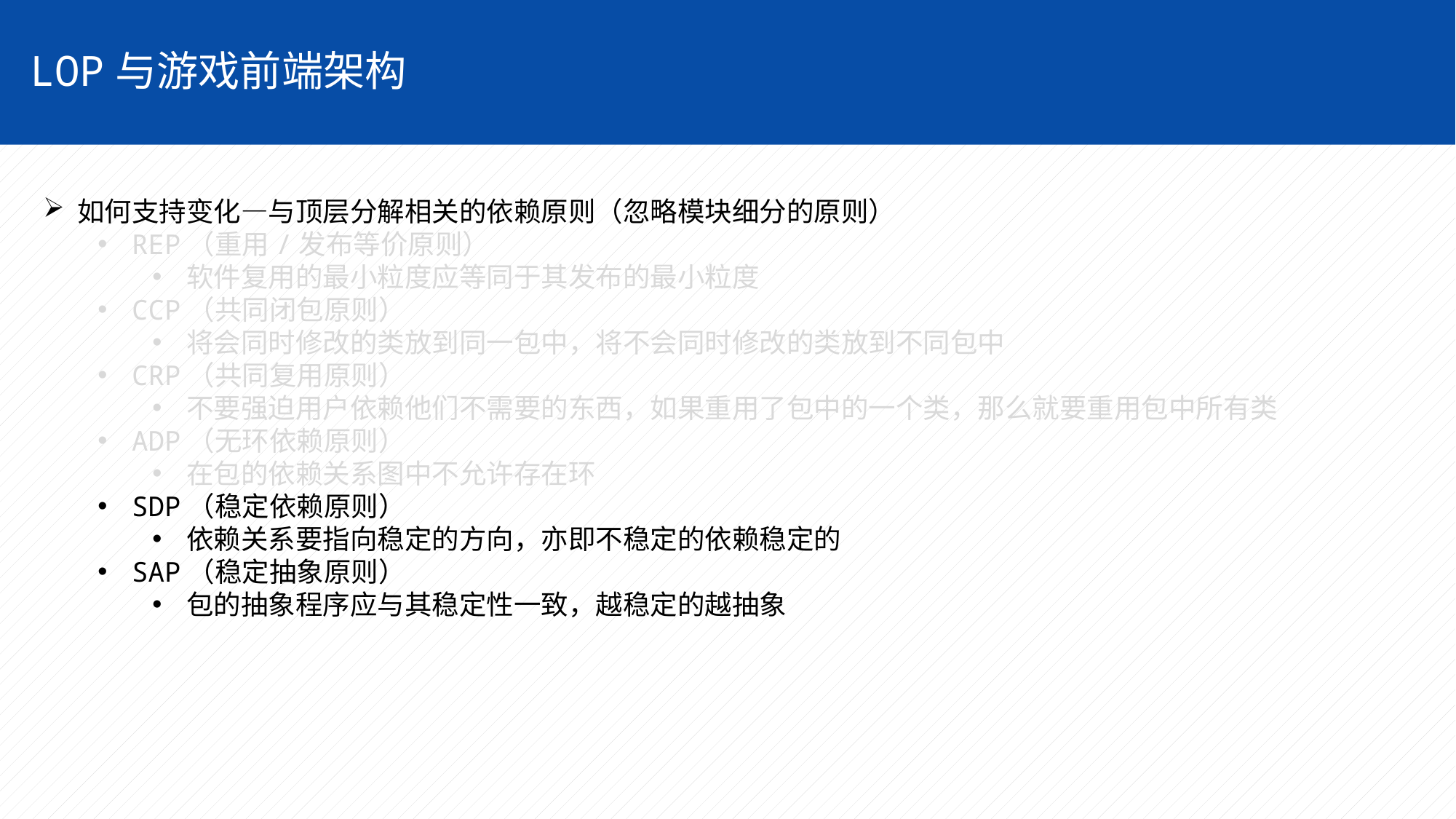

LOP与游戏前端架构
如何支持变化—与顶层分解相关的依赖原则（忽略模块细分的原则）
REP（重用/发布等价原则）
软件复用的最小粒度应等同于其发布的最小粒度
CCP（共同闭包原则）
将会同时修改的类放到同一包中，将不会同时修改的类放到不同包中
CRP（共同复用原则）
不要强迫用户依赖他们不需要的东西，如果重用了包中的一个类，那么就要重用包中所有类
ADP（无环依赖原则）
在包的依赖关系图中不允许存在环
SDP（稳定依赖原则）
依赖关系要指向稳定的方向，亦即不稳定的依赖稳定的
SAP（稳定抽象原则）
包的抽象程序应与其稳定性一致，越稳定的越抽象